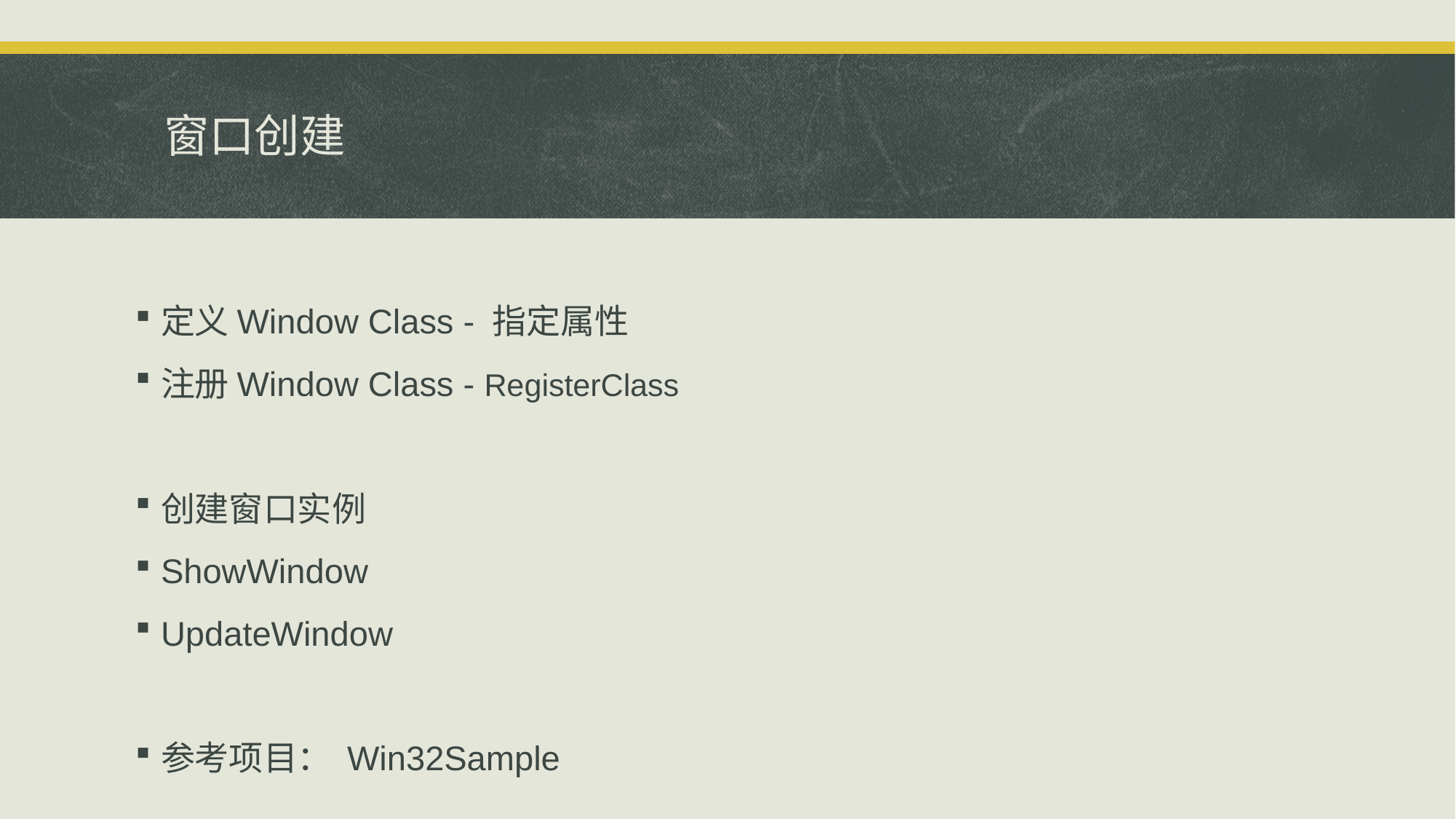

# 窗口创建
定义Window Class - 指定属性
注册Window Class - RegisterClass

创建窗口实例
ShowWindow
UpdateWindow

参考项目： Win32Sample